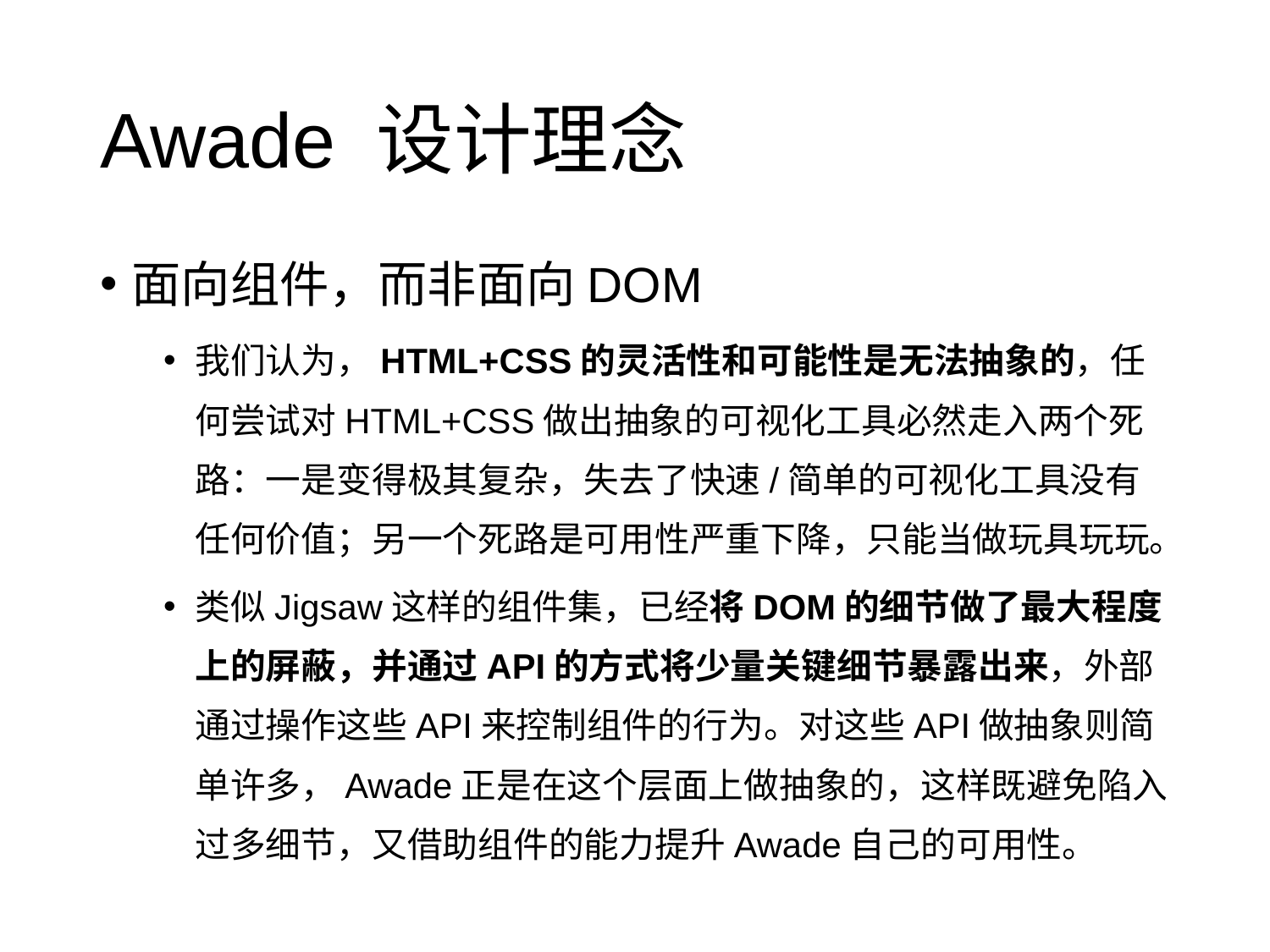

# Awade 设计理念
面向组件，而非面向DOM
我们认为，HTML+CSS的灵活性和可能性是无法抽象的，任何尝试对HTML+CSS做出抽象的可视化工具必然走入两个死路：一是变得极其复杂，失去了快速/简单的可视化工具没有任何价值；另一个死路是可用性严重下降，只能当做玩具玩玩。
类似Jigsaw这样的组件集，已经将DOM的细节做了最大程度上的屏蔽，并通过API的方式将少量关键细节暴露出来，外部通过操作这些API来控制组件的行为。对这些API做抽象则简单许多，Awade正是在这个层面上做抽象的，这样既避免陷入过多细节，又借助组件的能力提升Awade自己的可用性。